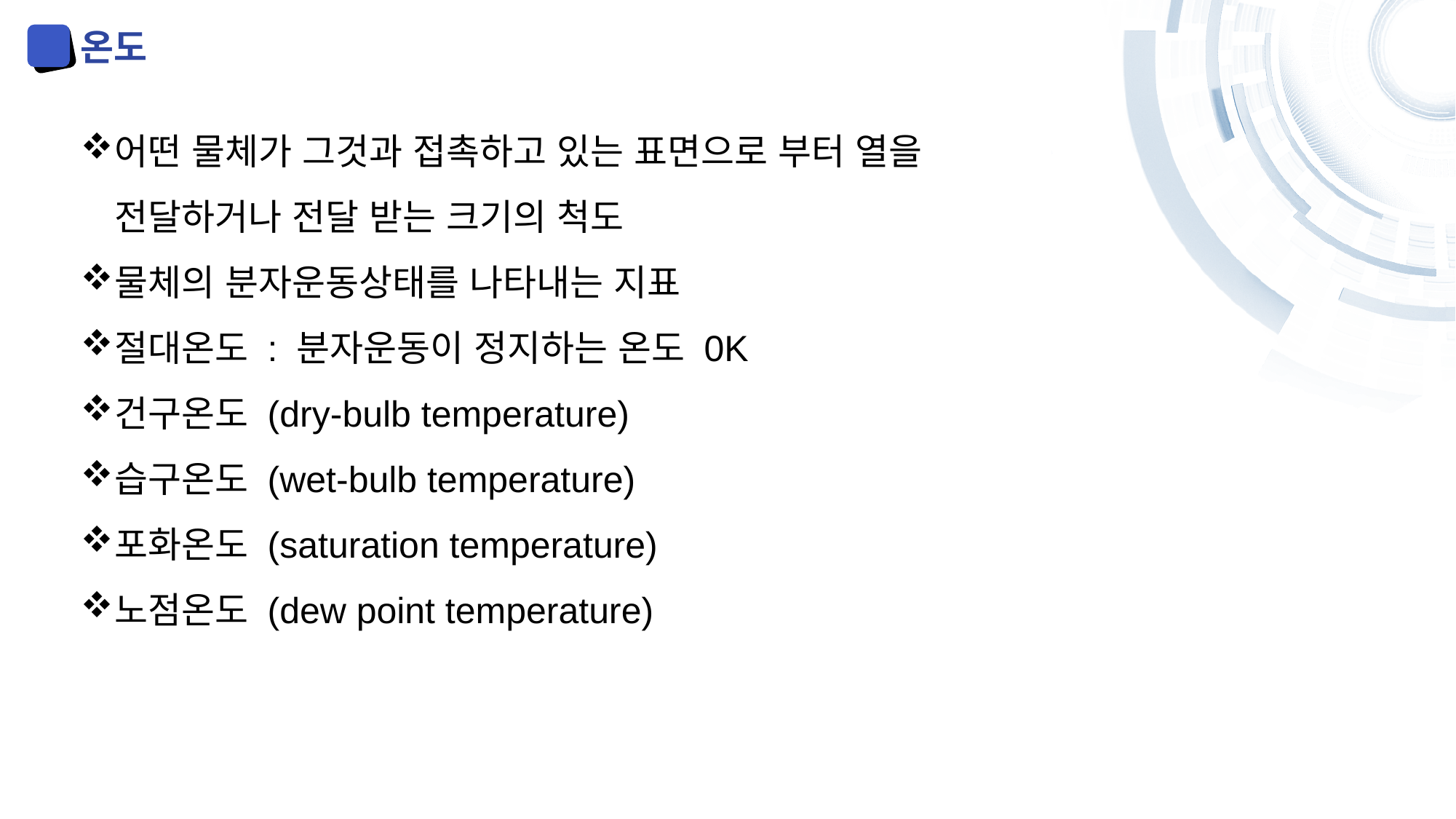

온도

어떤 물체가 그것과 접촉하고 있는 표면으로 부터 열을 전달하거나 전달 받는 크기의 척도
물체의 분자운동상태를 나타내는 지표
절대온도 : 분자운동이 정지하는 온도 0K
건구온도 (dry-bulb temperature)
습구온도 (wet-bulb temperature)
포화온도 (saturation temperature)
노점온도 (dew point temperature)